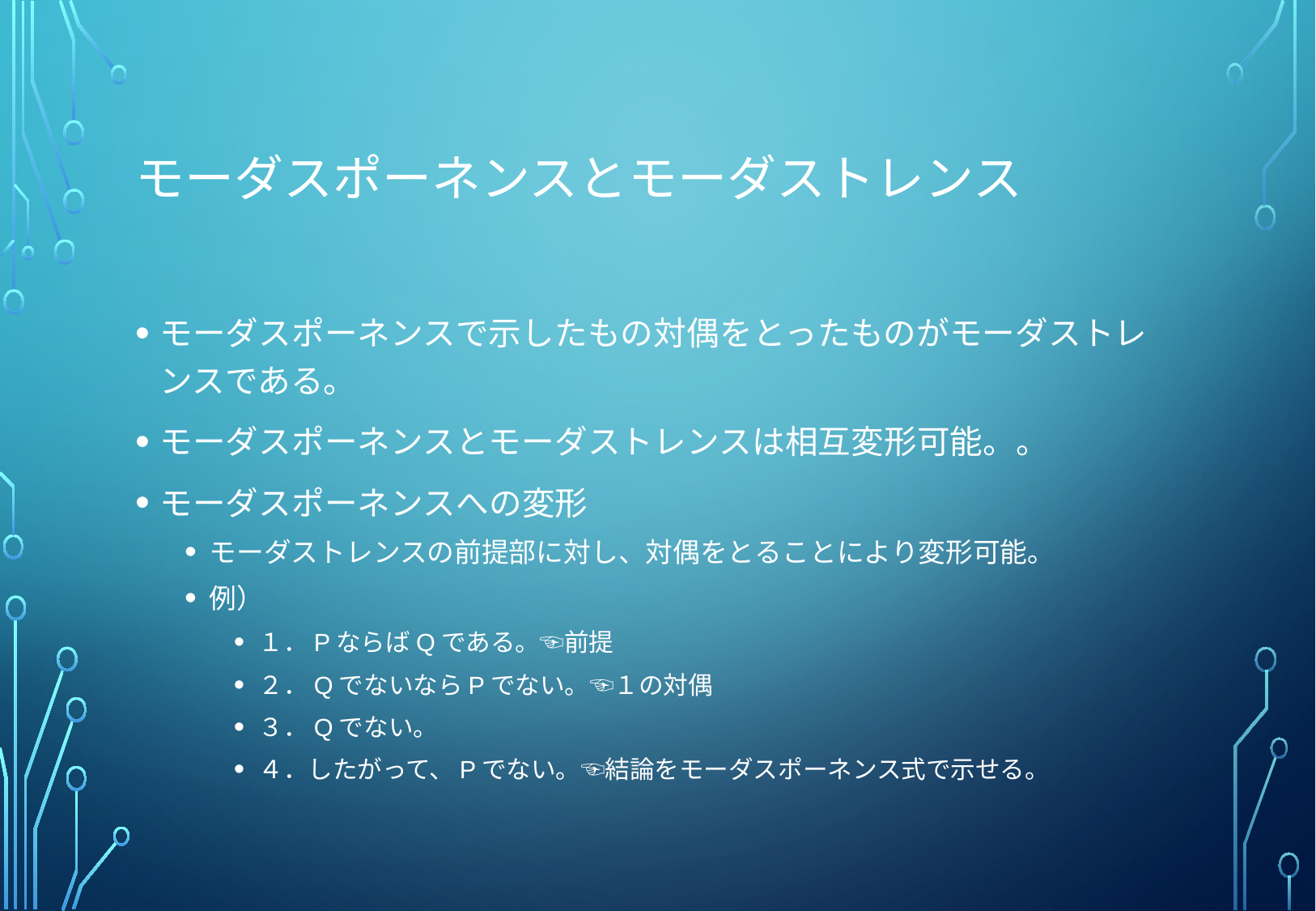

# モーダスポーネンスとモーダストレンス
モーダスポーネンスで示したもの対偶をとったものがモーダストレンスである。
モーダスポーネンスとモーダストレンスは相互変形可能。。
モーダスポーネンスへの変形
モーダストレンスの前提部に対し、対偶をとることにより変形可能。
例）
１．PならばQである。☜前提
２．QでないならPでない。☜１の対偶
３．Qでない。
４．したがって、Pでない。☜結論をモーダスポーネンス式で示せる。